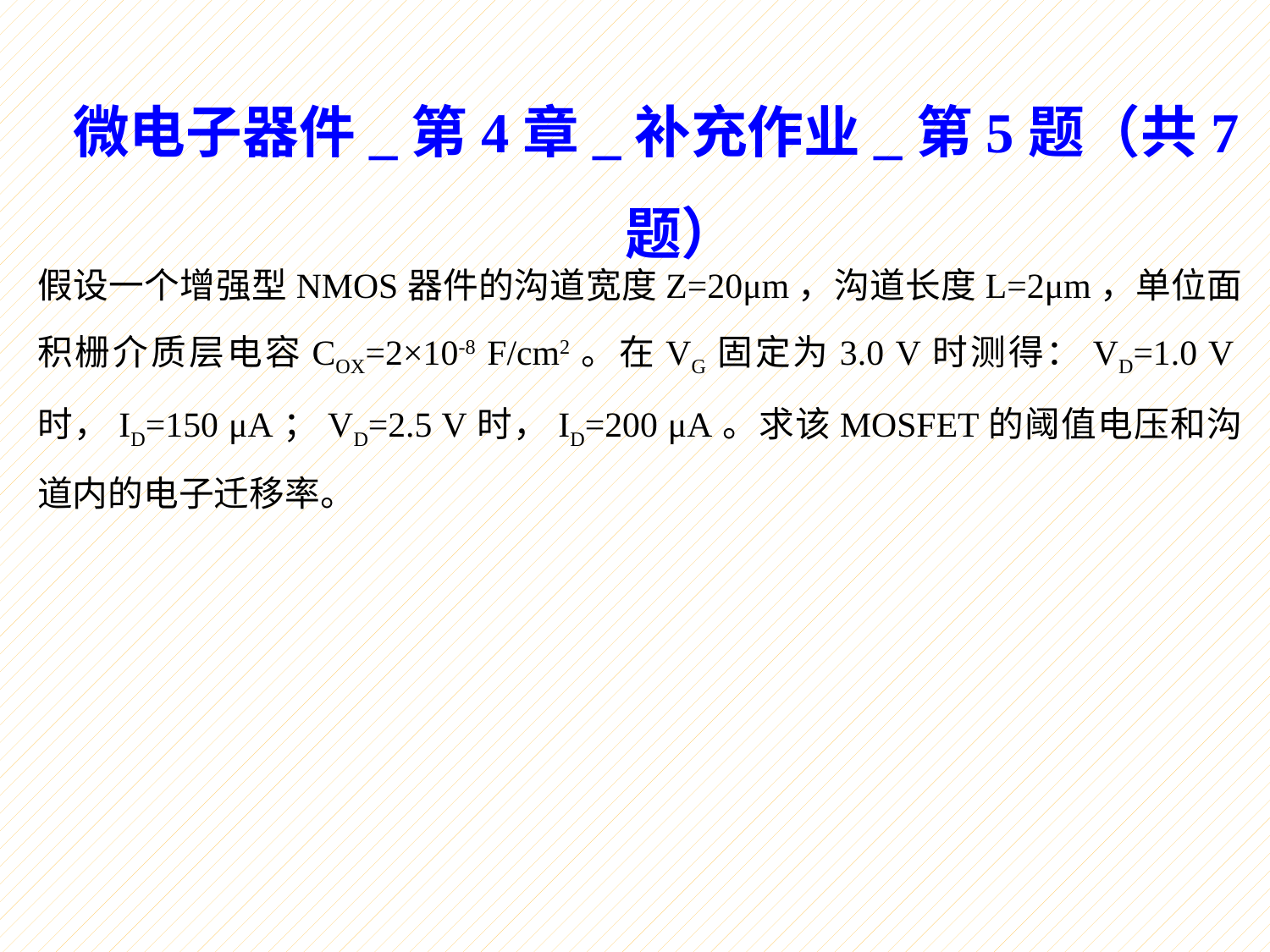

微电子器件_第4章_补充作业_第5题（共7题）
假设一个增强型NMOS器件的沟道宽度Z=20μm，沟道长度L=2μm，单位面积栅介质层电容COX=2×10-8 F/cm2。在VG固定为3.0 V时测得：VD=1.0 V时，ID=150 μA；VD=2.5 V时，ID=200 μA。求该MOSFET的阈值电压和沟道内的电子迁移率。